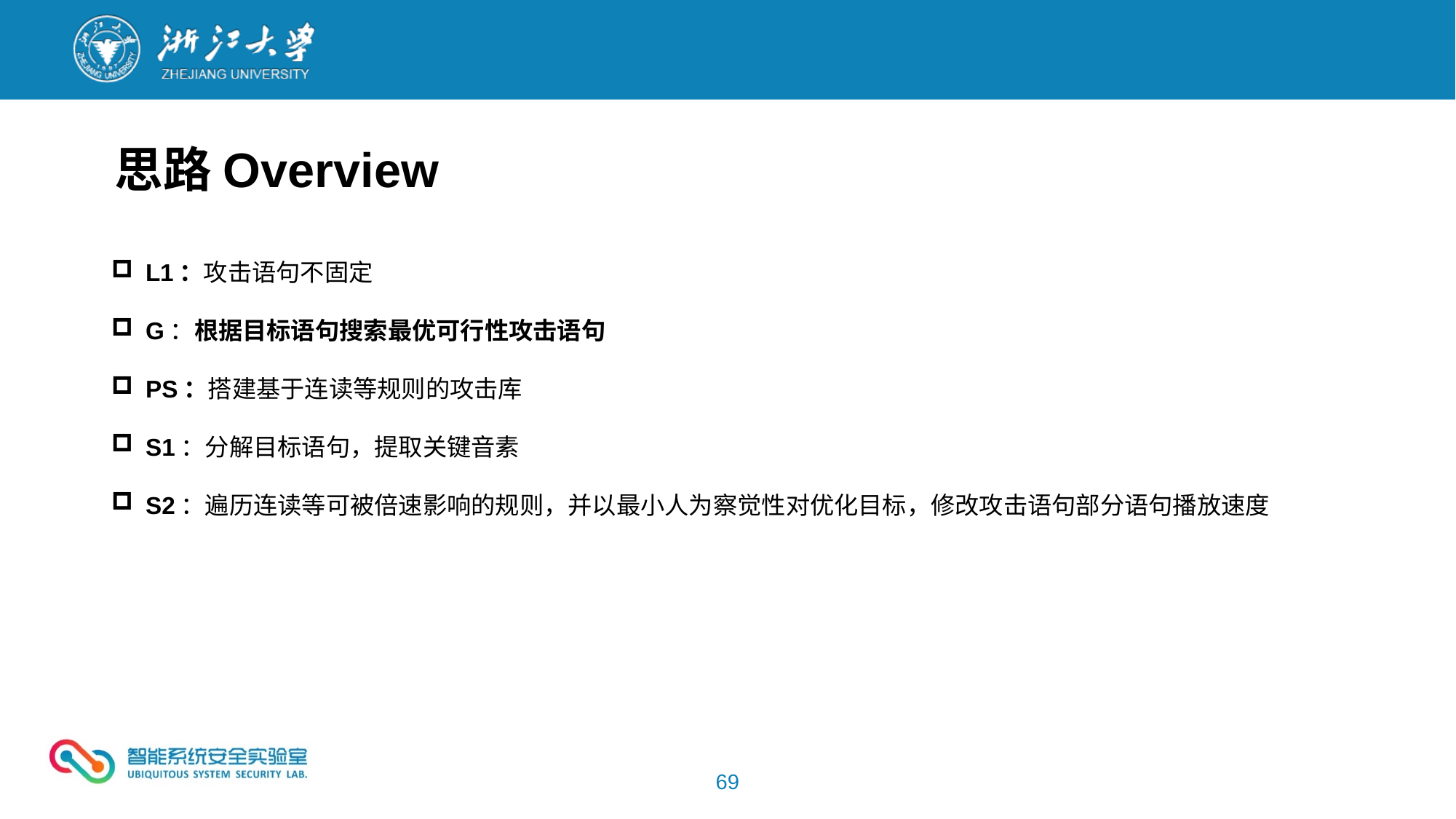

思路Overview

L1：攻击语句不固定
G：根据目标语句搜索最优可行性攻击语句
PS：搭建基于连读等规则的攻击库
S1：分解目标语句，提取关键音素
S2：遍历连读等可被倍速影响的规则，并以最小人为察觉性对优化目标，修改攻击语句部分语句播放速度